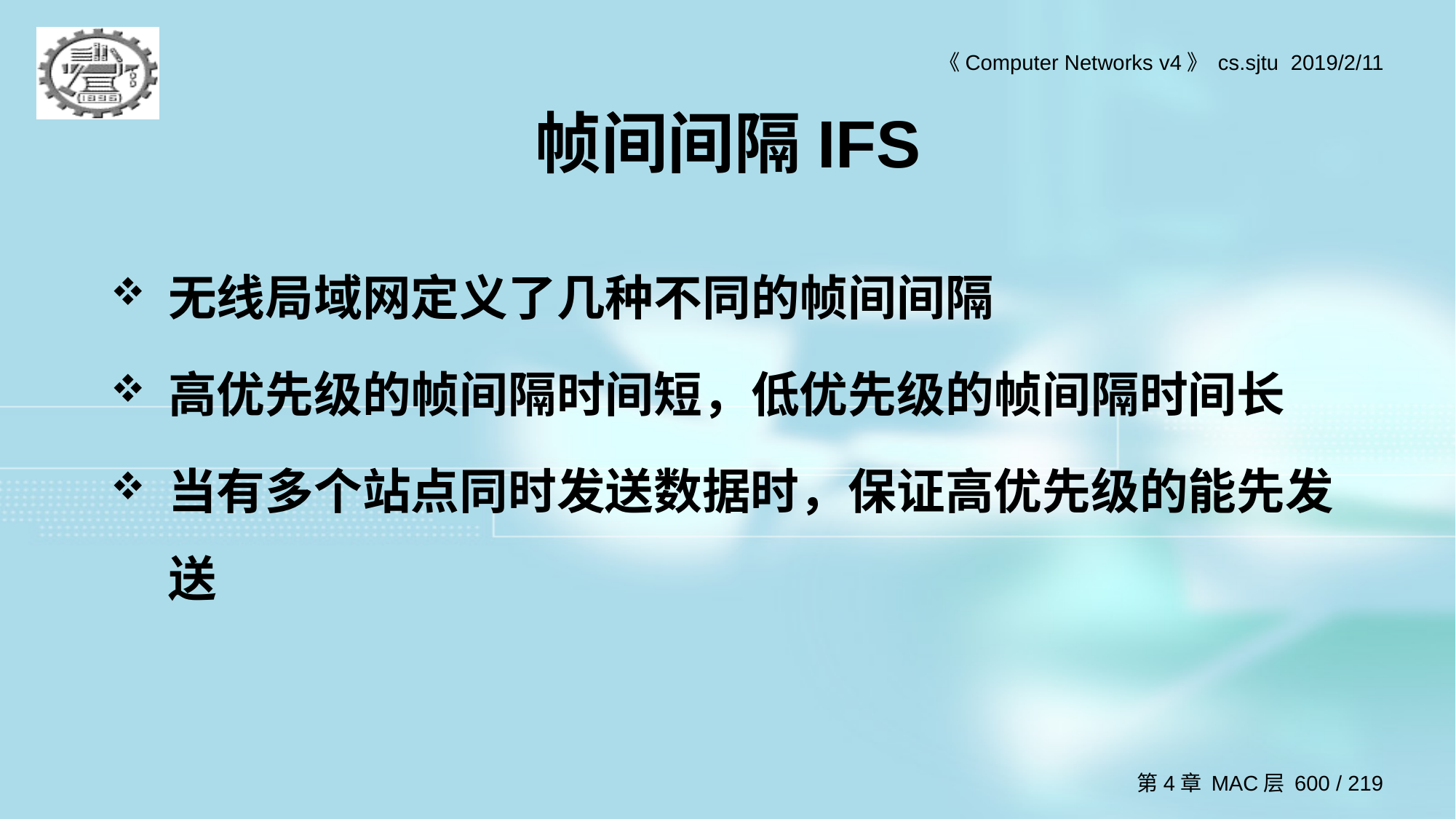

# 帧间间隔IFS
无线局域网定义了几种不同的帧间间隔
高优先级的帧间隔时间短，低优先级的帧间隔时间长
当有多个站点同时发送数据时，保证高优先级的能先发送